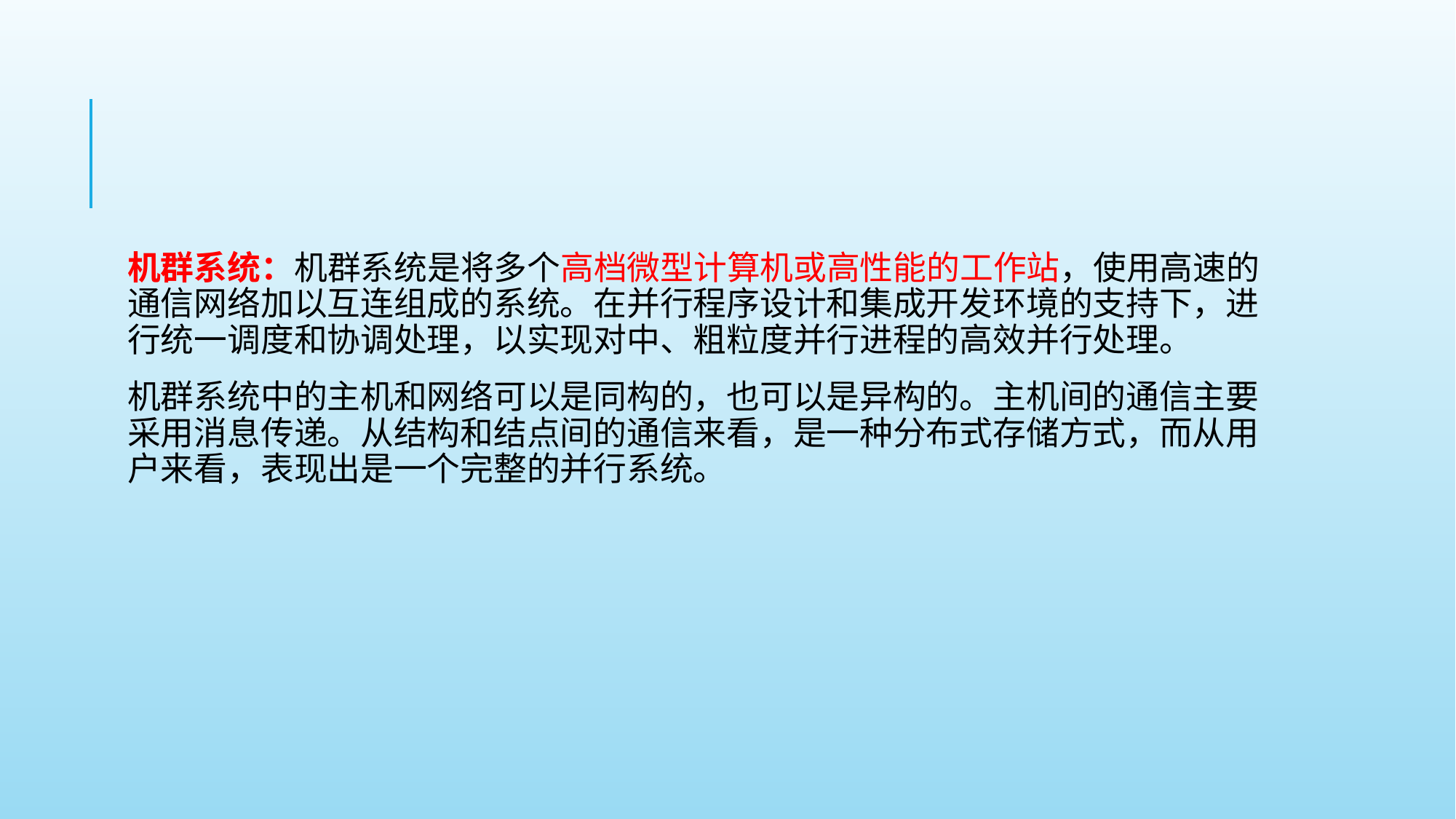

#

机群系统：机群系统是将多个高档微型计算机或高性能的工作站，使用高速的通信网络加以互连组成的系统。在并行程序设计和集成开发环境的支持下，进行统一调度和协调处理，以实现对中、粗粒度并行进程的高效并行处理。
机群系统中的主机和网络可以是同构的，也可以是异构的。主机间的通信主要采用消息传递。从结构和结点间的通信来看，是一种分布式存储方式，而从用户来看，表现出是一个完整的并行系统。